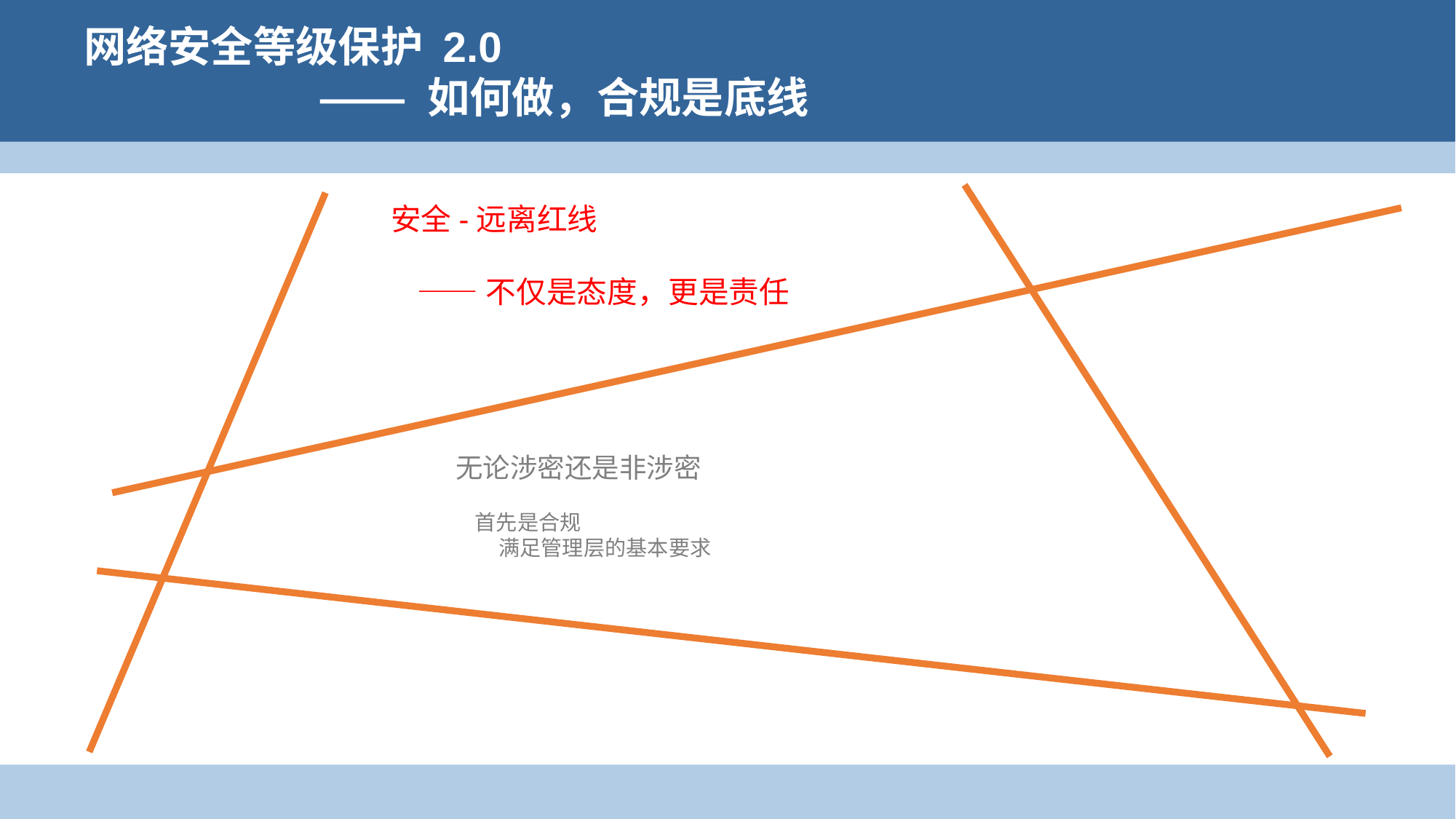

网络安全等级保护 2.0
                    —— 如何做，合规是底线

安全-远离红线
    ——不仅是态度，更是责任
无论涉密还是非涉密

   首先是合规
        满足管理层的基本要求